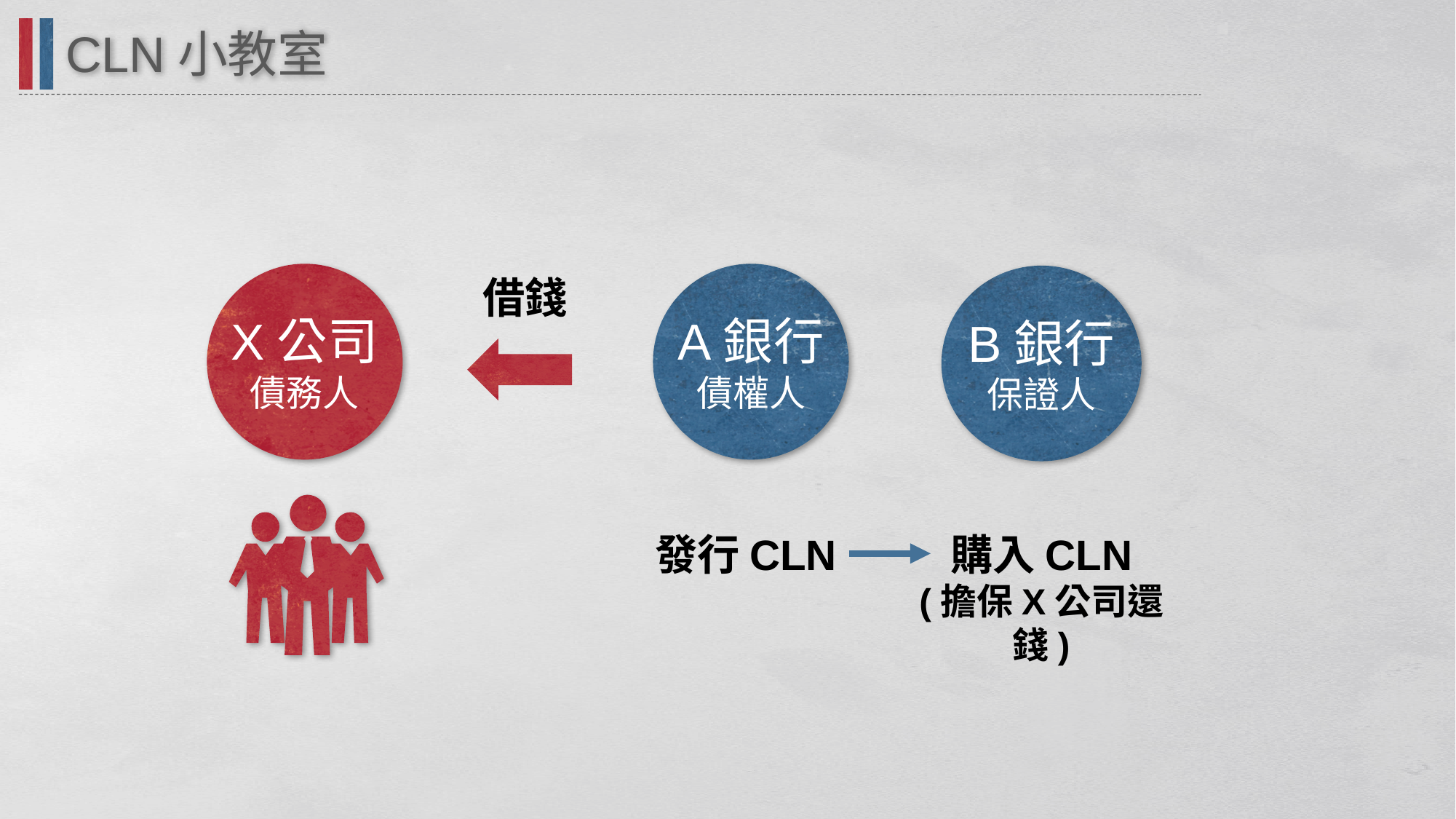

CLN小教室

X公司
債務人
A銀行
債權人
借錢
B銀行
保證人

發行CLN
購入CLN
(擔保X公司還錢)